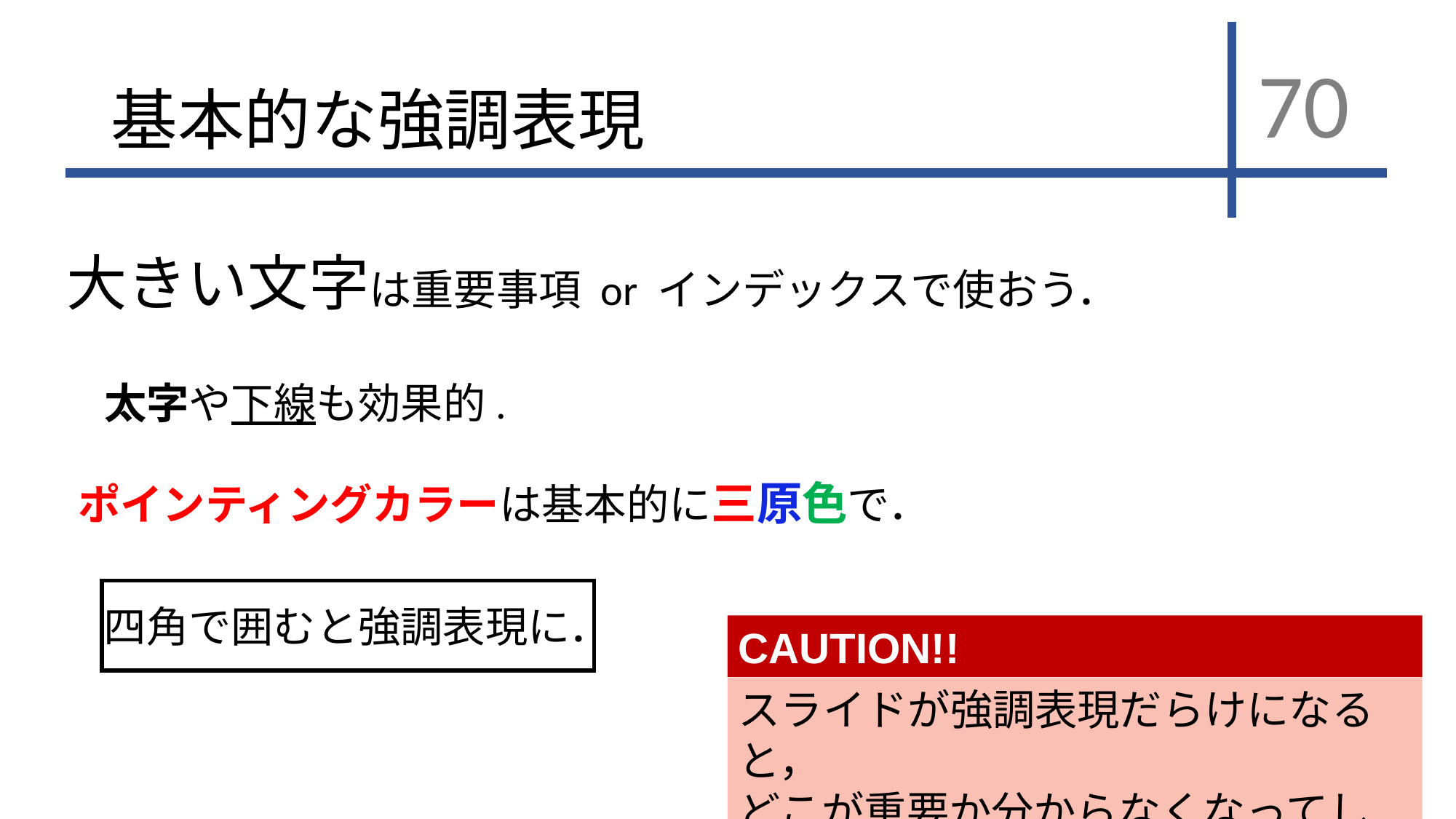

70
# 基本的な強調表現
大きい文字は重要事項 or インデックスで使おう．
太字や下線も効果的.
ポインティングカラーは基本的に三原色で．

四角で囲むと強調表現に．
CAUTION!!
スライドが強調表現だらけになると，
どこが重要か分からなくなってしまう…